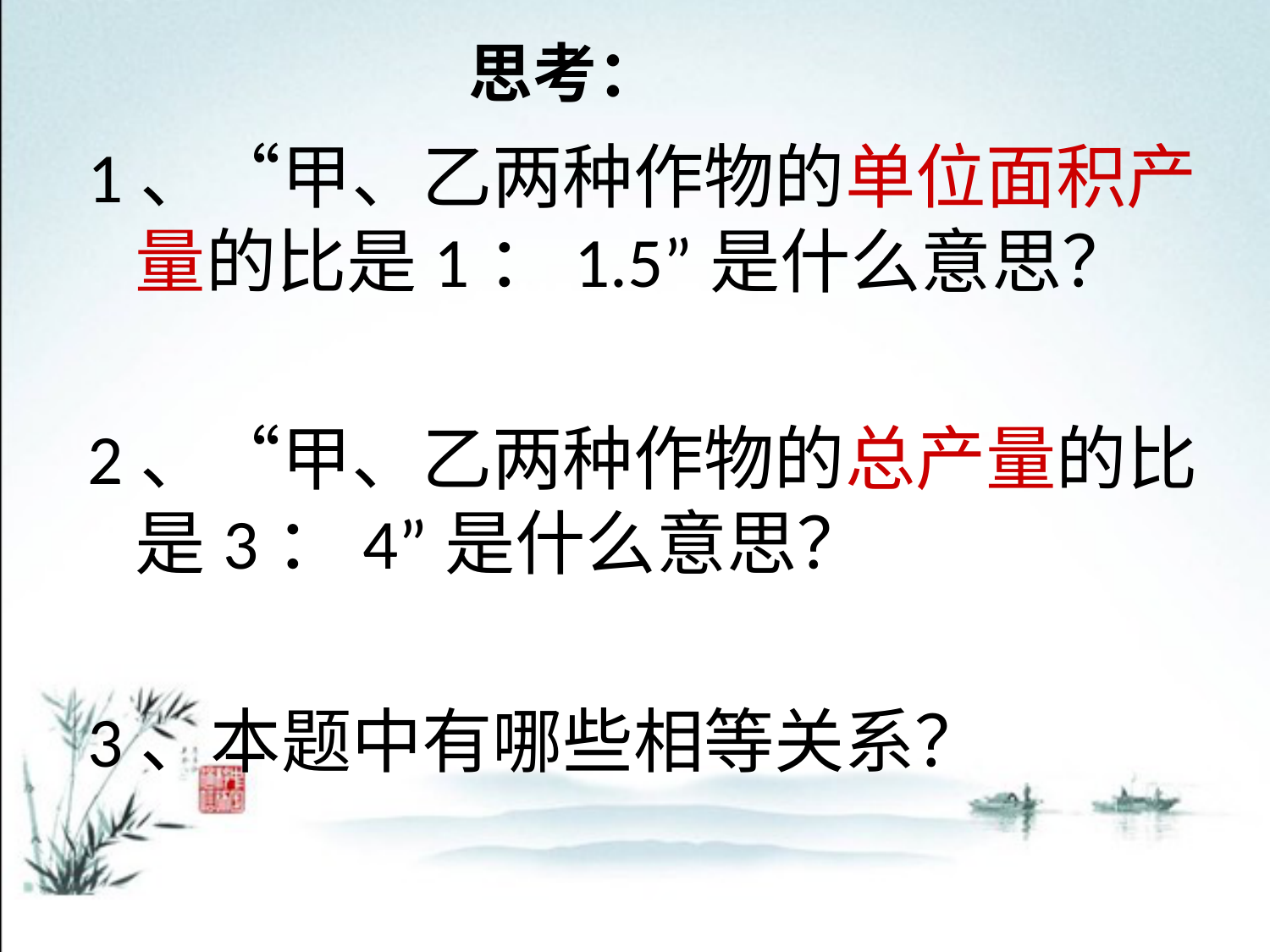

思考：
1、“甲、乙两种作物的单位面积产量的比是1：1.5”是什么意思？

2、“甲、乙两种作物的总产量的比是3：4”是什么意思？

3、本题中有哪些相等关系？